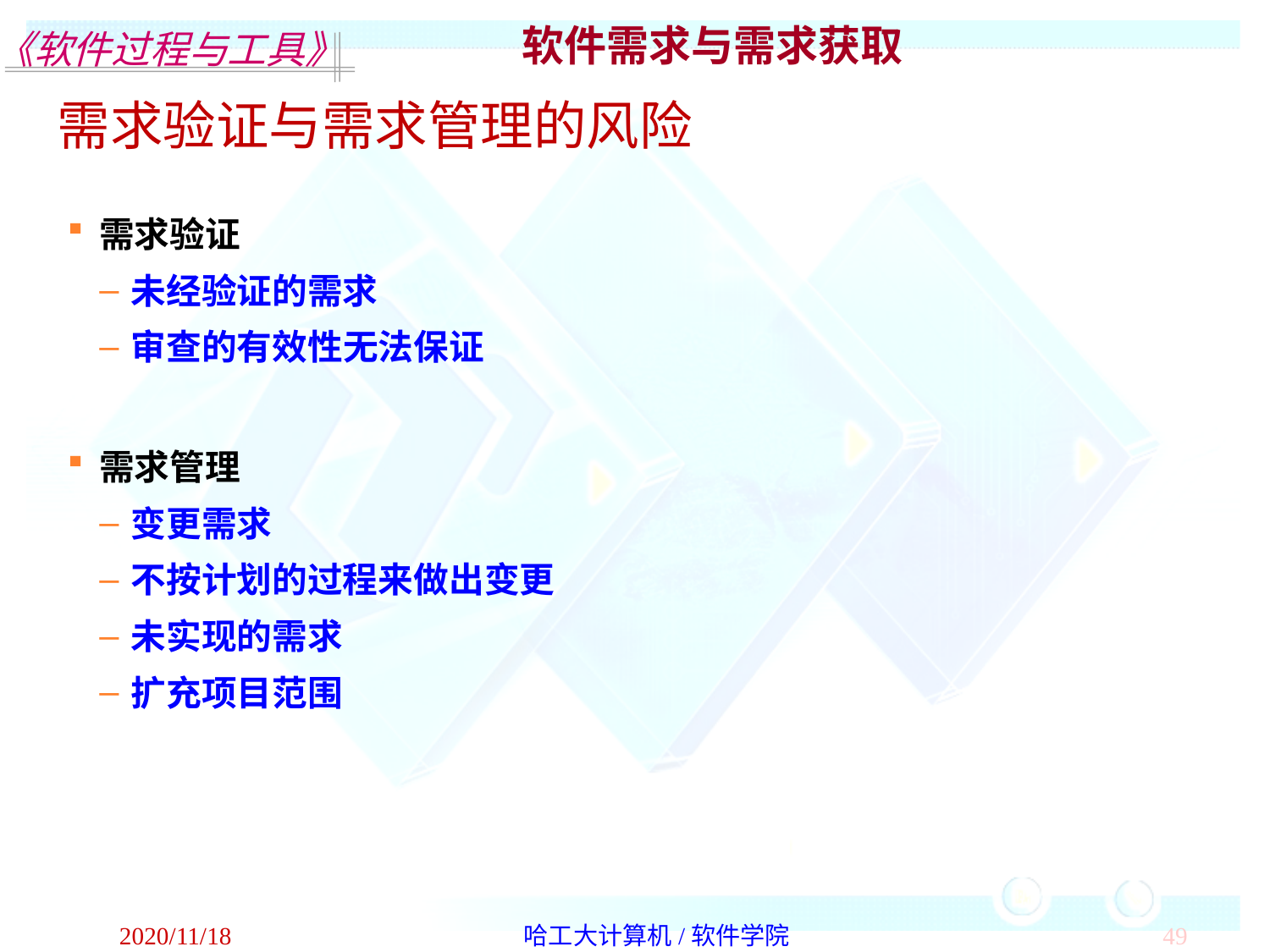

软件需求与需求获取
需求验证与需求管理的风险
需求验证
未经验证的需求
审查的有效性无法保证

需求管理
变更需求
不按计划的过程来做出变更
未实现的需求
扩充项目范围